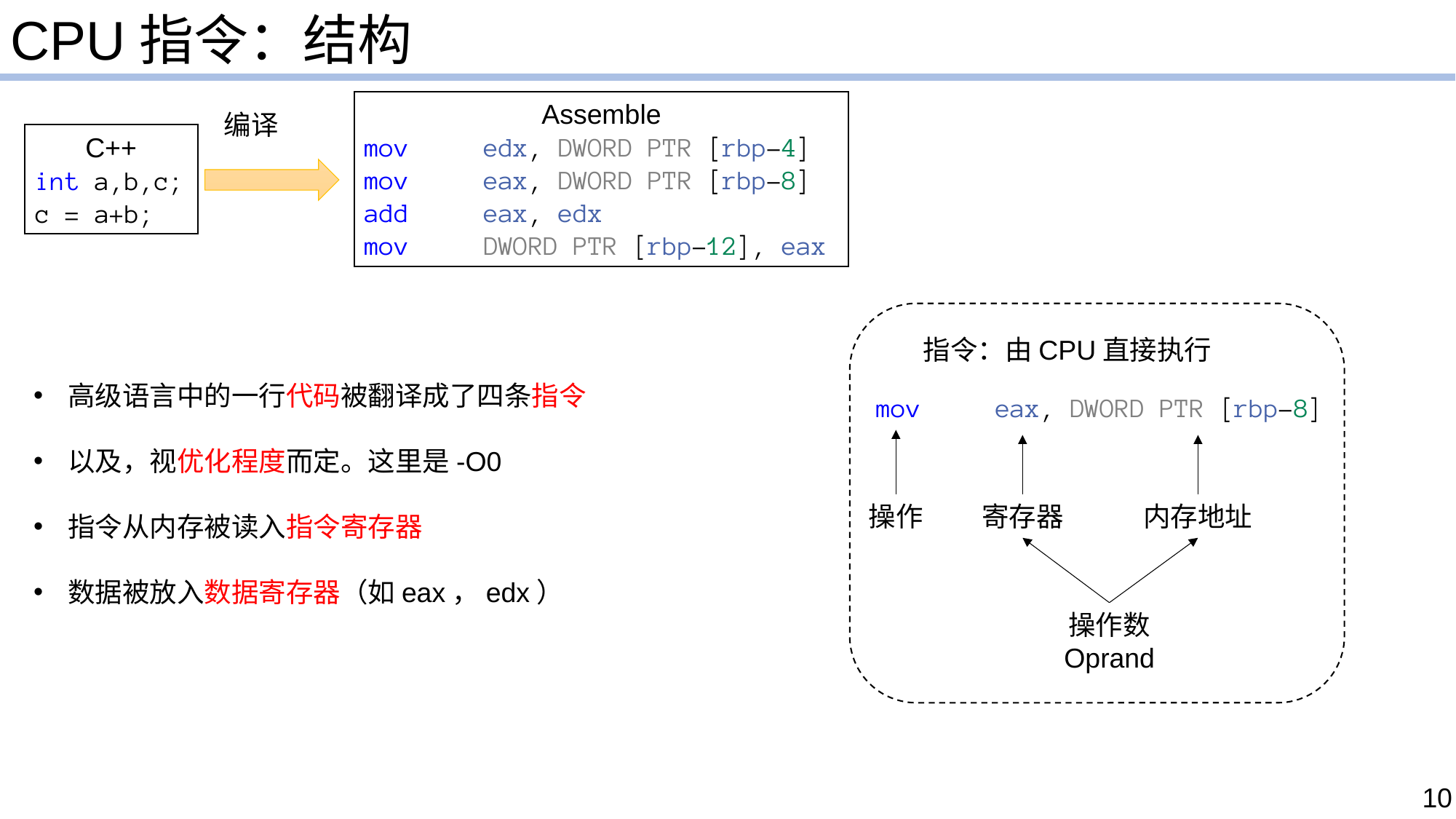

CPU指令：结构
Assemble
mov     edx, DWORD PTR [rbp-4]
mov     eax, DWORD PTR [rbp-8]
add     eax, edx
mov     DWORD PTR [rbp-12], eax
编译
C++
int a,b,c;
c = a+b;

指令：由CPU直接执行
mov     eax, DWORD PTR [rbp-8]
操作
寄存器
内存地址
操作数
Oprand
高级语言中的一行代码被翻译成了四条指令

以及，视优化程度而定。这里是-O0

指令从内存被读入指令寄存器

数据被放入数据寄存器（如eax，edx）
10